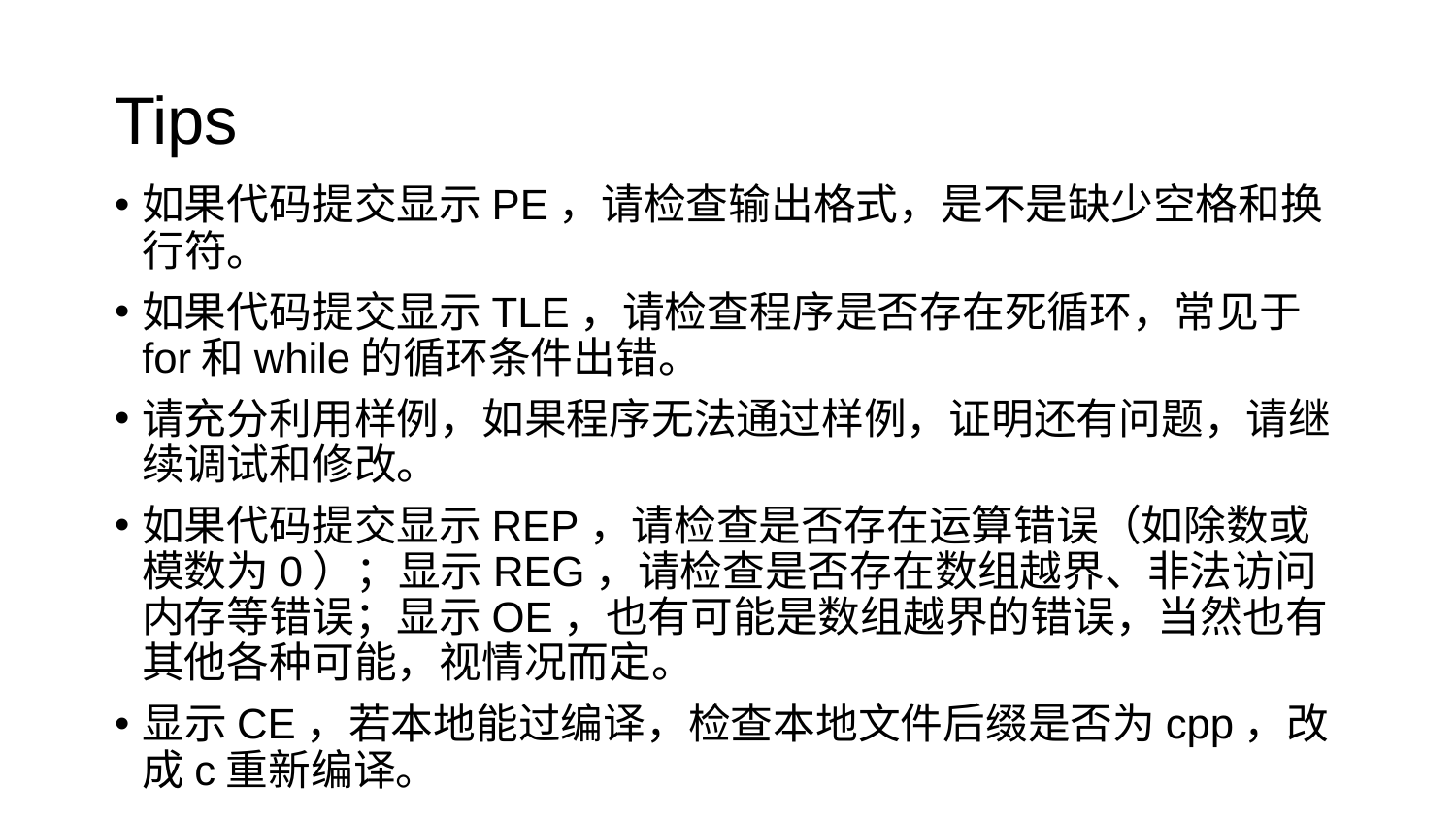

# Tips
如果代码提交显示PE，请检查输出格式，是不是缺少空格和换行符。
如果代码提交显示TLE，请检查程序是否存在死循环，常见于for和while的循环条件出错。
请充分利用样例，如果程序无法通过样例，证明还有问题，请继续调试和修改。
如果代码提交显示REP，请检查是否存在运算错误（如除数或模数为0）；显示REG，请检查是否存在数组越界、非法访问内存等错误；显示OE，也有可能是数组越界的错误，当然也有其他各种可能，视情况而定。
显示CE，若本地能过编译，检查本地文件后缀是否为cpp，改成c重新编译。